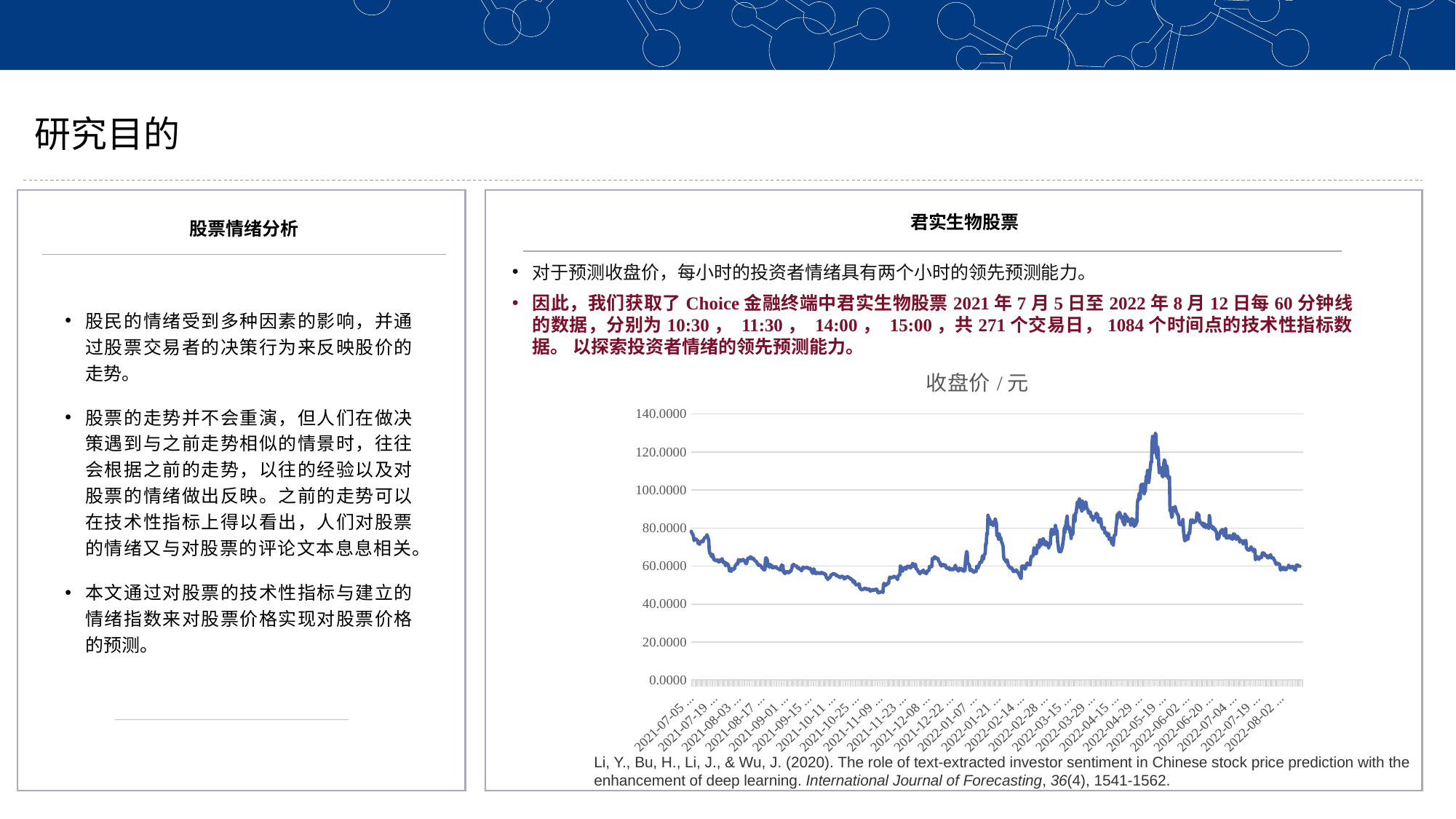

# 研究目的

君实生物股票
股票情绪分析
对于预测收盘价，每小时的投资者情绪具有两个小时的领先预测能力。
因此，我们获取了Choice金融终端中君实生物股票2021年7月5日至2022年8月12日每60分钟线的数据，分别为10:30， 11:30， 14:00， 15:00，共271个交易日，1084个时间点的技术性指标数据。 以探索投资者情绪的领先预测能力。
股民的情绪受到多种因素的影响，并通过股票交易者的决策行为来反映股价的走势。
股票的走势并不会重演，但人们在做决策遇到与之前走势相似的情景时，往往会根据之前的走势，以往的经验以及对股票的情绪做出反映。之前的走势可以在技术性指标上得以看出，人们对股票的情绪又与对股票的评论文本息息相关。
本文通过对股票的技术性指标与建立的情绪指数来对股票价格实现对股票价格的预测。

### Chart: 收盘价/元

| Category | 收盘价 |
|---|---|
| 44382.4375 | 78.28 |
| 44382.479166666664 | 77.44 |
| 44382.583333333328 | 76.94 |
| 44382.625 | 76.51 |
| 44383.4375 | 75.31 |
| 44383.479166666664 | 73.37 |
| 44383.583333333328 | 74.24 |
| 44383.625 | 74.18 |
| 44384.4375 | 74.21 |
| 44384.479166666664 | 73.99 |
| 44384.583333333328 | 73.7 |
| 44384.625 | 73.69 |
| 44385.4375 | 71.91 |
| 44385.479166666664 | 71.97 |
| 44385.583333333328 | 71.43 |
| 44385.625 | 71.52 |
| 44386.4375 | 72.65 |
| 44386.479166666664 | 72.65 |
| 44386.583333333328 | 73.12 |
| 44386.625 | 72.89 |
| 44389.4375 | 72.74 |
| 44389.479166666664 | 72.9 |
| 44389.583333333328 | 73.97 |
| 44389.625 | 74.46 |
| 44390.4375 | 74.89 |
| 44390.479166666664 | 75.02 |
| 44390.583333333328 | 75.39 |
| 44390.625 | 75.44 |
| 44391.4375 | 76.45 |
| 44391.479166666664 | 75.5 |
| 44391.583333333328 | 74.7 |
| 44391.625 | 73.78 |
| 44392.4375 | 68.03 |
| 44392.479166666664 | 66.75 |
| 44392.583333333328 | 66.43 |
| 44392.625 | 66.0 |
| 44393.4375 | 64.93 |
| 44393.479166666664 | 66.13 |
| 44393.583333333328 | 66.0 |
| 44393.625 | 65.22 |
| 44396.4375 | 63.4 |
| 44396.479166666664 | 63.65 |
| 44396.583333333328 | 63.13 |
| 44396.625 | 62.81 |
| 44397.4375 | 63.0 |
| 44397.479166666664 | 62.95 |
| 44397.583333333328 | 63.12 |
| 44397.625 | 63.2 |
| 44398.4375 | 62.33 |
| 44398.479166666664 | 62.1 |
| 44398.583333333328 | 62.22 |
| 44398.625 | 62.56 |
| 44399.4375 | 63.3 |
| 44399.479166666664 | 62.99 |
| 44399.583333333328 | 63.58 |
| 44399.625 | 63.8 |
| 44400.4375 | 61.96 |
| 44400.479166666664 | 61.93 |
| 44400.583333333328 | 62.32 |
| 44400.625 | 62.03 |
| 44403.4375 | 61.39 |
| 44403.479166666664 | 60.12 |
| 44403.583333333328 | 61.58 |
| 44403.625 | 61.59 |
| 44404.4375 | 60.57 |
| 44404.479166666664 | 61.06 |
| 44404.583333333328 | 60.48 |
| 44404.625 | 59.38 |
| 44405.4375 | 57.45 |
| 44405.479166666664 | 57.47 |
| 44405.583333333328 | 57.43 |
| 44405.625 | 57.22 |
| 44406.4375 | 58.74 |
| 44406.479166666664 | 58.17 |
| 44406.583333333328 | 58.11 |
| 44406.625 | 58.18 |
| 44407.4375 | 58.45 |
| 44407.479166666664 | 58.45 |
| 44407.583333333328 | 60.03 |
| 44407.625 | 60.48 |
| 44410.4375 | 60.68 |
| 44410.479166666664 | 61.23 |
| 44410.583333333328 | 61.59 |
| 44410.625 | 61.16 |
| 44411.4375 | 63.4 |
| 44411.479166666664 | 62.62 |
| 44411.583333333328 | 63.14 |
| 44411.625 | 63.13 |
| 44412.4375 | 62.6 |
| 44412.479166666664 | 63.21 |
| 44412.583333333328 | 62.8 |
| 44412.625 | 62.88 |
| 44413.4375 | 63.5 |
| 44413.479166666664 | 63.15 |
| 44413.583333333328 | 62.75 |
| 44413.625 | 62.96 |
| 44414.4375 | 61.79 |
| 44414.479166666664 | 61.41 |
| 44414.583333333328 | 61.25 |
| 44414.625 | 61.89 |
| 44417.4375 | 63.28 |
| 44417.479166666664 | 64.18 |
| 44417.583333333328 | 63.89 |
| 44417.625 | 63.98 |
| 44418.4375 | 63.9 |
| 44418.479166666664 | 64.88 |
| 44418.583333333328 | 64.51 |
| 44418.625 | 64.67 |
| 44419.4375 | 63.91 |
| 44419.479166666664 | 63.69 |
| 44419.583333333328 | 64.04 |
| 44419.625 | 63.88 |
| 44420.4375 | 63.43 |
| 44420.479166666664 | 62.81 |
| 44420.583333333328 | 62.69 |
| 44420.625 | 62.64 |
| 44421.4375 | 62.1 |
| 44421.479166666664 | 61.59 |
| 44421.583333333328 | 61.0 |
| 44421.625 | 61.15 |
| 44424.4375 | 60.28 |
| 44424.479166666664 | 60.43 |
| 44424.583333333328 | 60.56 |
| 44424.625 | 60.3 |
| 44425.4375 | 60.05 |
| 44425.479166666664 | 59.57 |
| 44425.583333333328 | 58.92 |
| 44425.625 | 58.83 |
| 44426.4375 | 58.43 |
| 44426.479166666664 | 58.12 |
| 44426.583333333328 | 57.95 |
| 44426.625 | 58.12 |
| 44427.4375 | 63.32 |
| 44427.479166666664 | 64.38 |
| 44427.583333333328 | 63.94 |
| 44427.625 | 63.49 |
| 44428.4375 | 60.84 |
| 44428.479166666664 | 59.85 |
| 44428.583333333328 | 59.93 |
| 44428.625 | 59.38 |
| 44431.4375 | 60.9 |
| 44431.479166666664 | 60.48 |
| 44431.583333333328 | 60.48 |
| 44431.625 | 60.45 |
| 44432.4375 | 59.17 |
| 44432.479166666664 | 58.99 |
| 44432.583333333328 | 59.11 |
| 44432.625 | 59.1 |
| 44433.4375 | 59.66 |
| 44433.479166666664 | 59.28 |
| 44433.583333333328 | 59.66 |
| 44433.625 | 59.6 |
| 44434.4375 | 59.09 |
| 44434.479166666664 | 58.72 |
| 44434.583333333328 | 58.72 |
| 44434.625 | 58.51 |
| 44435.4375 | 58.35 |
| 44435.479166666664 | 58.02 |
| 44435.583333333328 | 57.98 |
| 44435.625 | 57.86 |
| 44438.4375 | 60.01 |
| 44438.479166666664 | 60.57 |
| 44438.583333333328 | 60.12 |
| 44438.625 | 60.22 |
| 44439.4375 | 56.89 |
| 44439.479166666664 | 56.68 |
| 44439.583333333328 | 56.23 |
| 44439.625 | 56.02 |
| 44440.4375 | 57.0 |
| 44440.479166666664 | 56.89 |
| 44440.583333333328 | 56.85 |
| 44440.625 | 57.0 |
| 44441.4375 | 56.86 |
| 44441.479166666664 | 56.47 |
| 44441.583333333328 | 56.5 |
| 44441.625 | 57.26 |
| 44442.4375 | 57.4 |
| 44442.479166666664 | 57.25 |
| 44442.583333333328 | 57.96 |
| 44442.625 | 58.9 |
| 44445.4375 | 60.45 |
| 44445.479166666664 | 60.3 |
| 44445.583333333328 | 60.9 |
| 44445.625 | 60.63 |
| 44446.4375 | 60.12 |
| 44446.479166666664 | 60.12 |
| 44446.583333333328 | 60.04 |
| 44446.625 | 59.96 |
| 44447.4375 | 59.76 |
| 44447.479166666664 | 58.88 |
| 44447.583333333328 | 59.2 |
| 44447.625 | 59.15 |
| 44448.4375 | 58.81 |
| 44448.479166666664 | 58.2 |
| 44448.583333333328 | 58.27 |
| 44448.625 | 58.08 |
| 44449.4375 | 57.52 |
| 44449.479166666664 | 57.83 |
| 44449.583333333328 | 58.8 |
| 44449.625 | 59.5 |
| 44452.4375 | 58.93 |
| 44452.479166666664 | 58.97 |
| 44452.583333333328 | 59.01 |
| 44452.625 | 59.1 |
| 44453.4375 | 59.03 |
| 44453.479166666664 | 59.28 |
| 44453.583333333328 | 59.3 |
| 44453.625 | 59.12 |
| 44454.4375 | 58.94 |
| 44454.479166666664 | 58.72 |
| 44454.583333333328 | 58.5 |
| 44454.625 | 58.78 |
| 44455.4375 | 58.79 |
| 44455.479166666664 | 57.86 |
| 44455.583333333328 | 57.01 |
| 44455.625 | 57.04 |
| 44456.4375 | 56.09 |
| 44456.479166666664 | 57.3 |
| 44456.583333333328 | 58.5 |
| 44456.625 | 57.91 |
| 44461.4375 | 56.51 |
| 44461.479166666664 | 56.15 |
| 44461.583333333328 | 55.99 |
| 44461.625 | 55.99 |
| 44462.4375 | 56.58 |
| 44462.479166666664 | 56.54 |
| 44462.583333333328 | 56.23 |
| 44462.625 | 56.35 |
| 44463.4375 | 56.1 |
| 44463.479166666664 | 56.46 |
| 44463.583333333328 | 56.54 |
| 44463.625 | 56.07 |
| 44466.4375 | 56.7 |
| 44466.479166666664 | 56.27 |
| 44466.583333333328 | 56.32 |
| 44466.625 | 56.34 |
| 44467.4375 | 55.89 |
| 44467.479166666664 | 55.72 |
| 44467.583333333328 | 55.8 |
| 44467.625 | 55.8 |
| 44468.4375 | 54.2 |
| 44468.479166666664 | 53.75 |
| 44468.583333333328 | 53.72 |
| 44468.625 | 52.9 |
| 44469.4375 | 53.69 |
| 44469.479166666664 | 53.76 |
| 44469.583333333328 | 53.78 |
| 44469.625 | 54.1 |
| 44477.4375 | 54.72 |
| 44477.479166666664 | 55.48 |
| 44477.583333333328 | 55.45 |
| 44477.625 | 55.45 |
| 44480.4375 | 56.0 |
| 44480.479166666664 | 56.1 |
| 44480.583333333328 | 55.7 |
| 44480.625 | 55.8 |
| 44481.4375 | 55.82 |
| 44481.479166666664 | 55.35 |
| 44481.583333333328 | 54.93 |
| 44481.625 | 55.19 |
| 44482.4375 | 54.8 |
| 44482.479166666664 | 54.62 |
| 44482.583333333328 | 54.6 |
| 44482.625 | 54.59 |
| 44483.4375 | 53.89 |
| 44483.479166666664 | 53.97 |
| 44483.583333333328 | 54.46 |
| 44483.625 | 54.28 |
| 44484.4375 | 54.66 |
| 44484.479166666664 | 54.28 |
| 44484.583333333328 | 54.42 |
| 44484.625 | 54.22 |
| 44487.4375 | 53.27 |
| 44487.479166666664 | 53.3 |
| 44487.583333333328 | 53.53 |
| 44487.625 | 53.75 |
| 44488.4375 | 54.07 |
| 44488.479166666664 | 54.48 |
| 44488.583333333328 | 54.39 |
| 44488.625 | 54.43 |
| 44489.4375 | 53.87 |
| 44489.479166666664 | 53.81 |
| 44489.583333333328 | 53.72 |
| 44489.625 | 53.65 |
| 44490.4375 | 52.91 |
| 44490.479166666664 | 53.03 |
| 44490.583333333328 | 52.87 |
| 44490.625 | 52.56 |
| 44491.4375 | 51.48 |
| 44491.479166666664 | 52.07 |
| 44491.583333333328 | 52.03 |
| 44491.625 | 51.71 |
| 44494.4375 | 50.56 |
| 44494.479166666664 | 50.13 |
| 44494.583333333328 | 50.1 |
| 44494.625 | 50.11 |
| 44495.4375 | 50.06 |
| 44495.479166666664 | 50.18 |
| 44495.583333333328 | 50.63 |
| 44495.625 | 50.36 |
| 44496.4375 | 48.3 |
| 44496.479166666664 | 48.16 |
| 44496.583333333328 | 47.7 |
| 44496.625 | 47.57 |
| 44497.4375 | 47.5 |
| 44497.479166666664 | 47.67 |
| 44497.583333333328 | 47.76 |
| 44497.625 | 47.9 |
| 44498.4375 | 48.29 |
| 44498.479166666664 | 48.05 |
| 44498.583333333328 | 48.25 |
| 44498.625 | 48.28 |
| 44501.4375 | 47.67 |
| 44501.479166666664 | 47.69 |
| 44501.583333333328 | 47.8 |
| 44501.625 | 47.92 |
| 44502.4375 | 48.0 |
| 44502.479166666664 | 47.75 |
| 44502.583333333328 | 46.8 |
| 44502.625 | 46.79 |
| 44503.4375 | 47.42 |
| 44503.479166666664 | 47.06 |
| 44503.583333333328 | 47.29 |
| 44503.625 | 47.63 |
| 44504.4375 | 47.17 |
| 44504.479166666664 | 47.35 |
| 44504.583333333328 | 47.41 |
| 44504.625 | 47.38 |
| 44505.4375 | 47.58 |
| 44505.479166666664 | 47.9 |
| 44505.583333333328 | 47.59 |
| 44505.625 | 47.31 |
| 44508.4375 | 46.15 |
| 44508.479166666664 | 45.91 |
| 44508.583333333328 | 46.27 |
| 44508.625 | 45.96 |
| 44509.4375 | 46.28 |
| 44509.479166666664 | 46.31 |
| 44509.583333333328 | 46.61 |
| 44509.625 | 46.48 |
| 44510.4375 | 46.42 |
| 44510.479166666664 | 46.08 |
| 44510.583333333328 | 50.0 |
| 44510.625 | 50.93 |
| 44511.4375 | 50.38 |
| 44511.479166666664 | 50.15 |
| 44511.583333333328 | 49.77 |
| 44511.625 | 50.2 |
| 44512.4375 | 50.74 |
| 44512.479166666664 | 50.45 |
| 44512.583333333328 | 50.7 |
| 44512.625 | 50.7 |
| 44515.4375 | 52.49 |
| 44515.479166666664 | 54.15 |
| 44515.583333333328 | 53.99 |
| 44515.625 | 53.8 |
| 44516.4375 | 53.8 |
| 44516.479166666664 | 54.14 |
| 44516.583333333328 | 53.88 |
| 44516.625 | 54.04 |
| 44517.4375 | 54.19 |
| 44517.479166666664 | 54.62 |
| 44517.583333333328 | 54.1 |
| 44517.625 | 54.19 |
| 44518.4375 | 54.15 |
| 44518.479166666664 | 53.69 |
| 44518.583333333328 | 53.41 |
| 44518.625 | 52.83 |
| 44519.4375 | 54.78 |
| 44519.479166666664 | 55.0 |
| 44519.583333333328 | 55.1 |
| 44519.625 | 55.2 |
| 44522.4375 | 60.01 |
| 44522.479166666664 | 59.81 |
| 44522.583333333328 | 59.05 |
| 44522.625 | 58.02 |
| 44523.4375 | 57.22 |
| 44523.479166666664 | 58.78 |
| 44523.583333333328 | 58.76 |
| 44523.625 | 58.97 |
| 44524.4375 | 59.28 |
| 44524.479166666664 | 58.77 |
| 44524.583333333328 | 58.3 |
| 44524.625 | 58.78 |
| 44525.4375 | 59.7 |
| 44525.479166666664 | 59.9 |
| 44525.583333333328 | 59.85 |
| 44525.625 | 59.82 |
| 44526.4375 | 59.81 |
| 44526.479166666664 | 59.03 |
| 44526.583333333328 | 59.02 |
| 44526.625 | 59.15 |
| 44529.4375 | 60.41 |
| 44529.479166666664 | 60.5 |
| 44529.583333333328 | 61.31 |
| 44529.625 | 61.2 |
| 44530.4375 | 59.8 |
| 44530.479166666664 | 59.96 |
| 44530.583333333328 | 60.37 |
| 44530.625 | 60.95 |
| 44531.4375 | 58.58 |
| 44531.479166666664 | 58.63 |
| 44531.583333333328 | 58.18 |
| 44531.625 | 57.76 |
| 44532.4375 | 56.79 |
| 44532.479166666664 | 56.78 |
| 44532.583333333328 | 56.4 |
| 44532.625 | 55.86 |
| 44533.4375 | 56.89 |
| 44533.479166666664 | 57.1 |
| 44533.583333333328 | 57.0 |
| 44533.625 | 56.9 |
| 44536.4375 | 57.52 |
| 44536.479166666664 | 57.89 |
| 44536.583333333328 | 56.82 |
| 44536.625 | 56.33 |
| 44537.4375 | 56.83 |
| 44537.479166666664 | 56.46 |
| 44537.583333333328 | 55.98 |
| 44537.625 | 56.34 |
| 44538.4375 | 57.46 |
| 44538.479166666664 | 57.36 |
| 44538.583333333328 | 57.59 |
| 44538.625 | 57.67 |
| 44539.4375 | 59.86 |
| 44539.479166666664 | 59.7 |
| 44539.583333333328 | 59.45 |
| 44539.625 | 59.89 |
| 44540.4375 | 59.65 |
| 44540.479166666664 | 63.87 |
| 44540.583333333328 | 63.9 |
| 44540.625 | 63.63 |
| 44543.4375 | 64.2 |
| 44543.479166666664 | 64.91 |
| 44543.583333333328 | 64.65 |
| 44543.625 | 63.9 |
| 44544.4375 | 64.46 |
| 44544.479166666664 | 63.86 |
| 44544.583333333328 | 63.86 |
| 44544.625 | 63.9 |
| 44545.4375 | 62.88 |
| 44545.479166666664 | 62.21 |
| 44545.583333333328 | 62.18 |
| 44545.625 | 60.71 |
| 44546.4375 | 60.58 |
| 44546.479166666664 | 59.97 |
| 44546.583333333328 | 60.84 |
| 44546.625 | 60.87 |
| 44547.4375 | 60.23 |
| 44547.479166666664 | 60.8 |
| 44547.583333333328 | 60.08 |
| 44547.625 | 60.16 |
| 44550.4375 | 60.59 |
| 44550.479166666664 | 59.9 |
| 44550.583333333328 | 58.9 |
| 44550.625 | 59.09 |
| 44551.4375 | 58.95 |
| 44551.479166666664 | 58.7 |
| 44551.583333333328 | 59.02 |
| 44551.625 | 59.14 |
| 44552.4375 | 58.02 |
| 44552.479166666664 | 58.4 |
| 44552.583333333328 | 58.43 |
| 44552.625 | 58.05 |
| 44553.4375 | 58.46 |
| 44553.479166666664 | 58.58 |
| 44553.583333333328 | 58.0 |
| 44553.625 | 58.51 |
| 44554.4375 | 58.72 |
| 44554.479166666664 | 59.71 |
| 44554.583333333328 | 60.36 |
| 44554.625 | 59.27 |
| 44557.4375 | 58.35 |
| 44557.479166666664 | 58.19 |
| 44557.583333333328 | 58.02 |
| 44557.625 | 57.35 |
| 44558.4375 | 57.4 |
| 44558.479166666664 | 58.89 |
| 44558.583333333328 | 58.51 |
| 44558.625 | 58.66 |
| 44559.4375 | 58.08 |
| 44559.479166666664 | 58.69 |
| 44559.583333333328 | 58.02 |
| 44559.625 | 57.58 |
| 44560.4375 | 57.42 |
| 44560.479166666664 | 57.22 |
| 44560.583333333328 | 57.5 |
| 44560.625 | 57.59 |
| 44561.4375 | 63.06 |
| 44561.479166666664 | 65.45 |
| 44561.583333333328 | 67.63 |
| 44561.625 | 66.98 |
| 44565.4375 | 61.4 |
| 44565.479166666664 | 61.26 |
| 44565.583333333328 | 60.8 |
| 44565.625 | 60.3 |
| 44566.4375 | 57.58 |
| 44566.479166666664 | 58.19 |
| 44566.583333333328 | 57.84 |
| 44566.625 | 58.15 |
| 44567.4375 | 57.48 |
| 44567.479166666664 | 57.05 |
| 44567.583333333328 | 57.09 |
| 44567.625 | 56.68 |
| 44568.4375 | 57.38 |
| 44568.479166666664 | 57.1 |
| 44568.583333333328 | 57.1 |
| 44568.625 | 57.21 |
| 44571.4375 | 59.86 |
| 44571.479166666664 | 59.74 |
| 44571.583333333328 | 58.8 |
| 44571.625 | 59.55 |
| 44572.4375 | 60.36 |
| 44572.479166666664 | 61.2 |
| 44572.583333333328 | 62.05 |
| 44572.625 | 61.88 |
| 44573.4375 | 62.0 |
| 44573.479166666664 | 62.3 |
| 44573.583333333328 | 65.21 |
| 44573.625 | 64.7 |
| 44574.4375 | 63.52 |
| 44574.479166666664 | 65.56 |
| 44574.583333333328 | 66.38 |
| 44574.625 | 66.4 |
| 44575.4375 | 71.88 |
| 44575.479166666664 | 71.59 |
| 44575.583333333328 | 77.43 |
| 44575.625 | 76.5 |
| 44578.4375 | 86.82 |
| 44578.479166666664 | 85.73 |
| 44578.583333333328 | 83.69 |
| 44578.625 | 84.96 |
| 44579.4375 | 81.92 |
| 44579.479166666664 | 82.77 |
| 44579.583333333328 | 81.9 |
| 44579.625 | 83.15 |
| 44580.4375 | 82.38 |
| 44580.479166666664 | 81.24 |
| 44580.583333333328 | 83.4 |
| 44580.625 | 82.04 |
| 44581.4375 | 82.77 |
| 44581.479166666664 | 84.8 |
| 44581.583333333328 | 83.41 |
| 44581.625 | 82.53 |
| 44582.4375 | 75.99 |
| 44582.479166666664 | 75.81 |
| 44582.583333333328 | 75.8 |
| 44582.625 | 74.1 |
| 44585.4375 | 77.0 |
| 44585.479166666664 | 75.45 |
| 44585.583333333328 | 75.0 |
| 44585.625 | 74.63 |
| 44586.4375 | 72.79 |
| 44586.479166666664 | 72.25 |
| 44586.583333333328 | 71.37 |
| 44586.625 | 70.2 |
| 44587.4375 | 64.77 |
| 44587.479166666664 | 63.6 |
| 44587.583333333328 | 63.37 |
| 44587.625 | 63.0 |
| 44588.4375 | 62.22 |
| 44588.479166666664 | 62.17 |
| 44588.583333333328 | 63.21 |
| 44588.625 | 62.1 |
| 44589.4375 | 60.6 |
| 44589.479166666664 | 59.96 |
| 44589.583333333328 | 59.78 |
| 44589.625 | 59.13 |
| 44599.4375 | 59.35 |
| 44599.479166666664 | 59.1 |
| 44599.583333333328 | 58.52 |
| 44599.625 | 58.9 |
| 44600.4375 | 57.84 |
| 44600.479166666664 | 57.13 |
| 44600.583333333328 | 57.11 |
| 44600.625 | 57.3 |
| 44601.4375 | 57.19 |
| 44601.479166666664 | 57.73 |
| 44601.583333333328 | 57.43 |
| 44601.625 | 57.92 |
| 44602.4375 | 56.98 |
| 44602.479166666664 | 56.79 |
| 44602.583333333328 | 56.25 |
| 44602.625 | 55.96 |
| 44603.4375 | 54.79 |
| 44603.479166666664 | 54.66 |
| 44603.583333333328 | 53.8 |
| 44603.625 | 53.45 |
| 44606.4375 | 59.92 |
| 44606.479166666664 | 59.96 |
| 44606.583333333328 | 59.08 |
| 44606.625 | 60.08 |
| 44607.4375 | 59.85 |
| 44607.479166666664 | 59.05 |
| 44607.583333333328 | 58.41 |
| 44607.625 | 58.86 |
| 44608.4375 | 60.05 |
| 44608.479166666664 | 61.22 |
| 44608.583333333328 | 61.6 |
| 44608.625 | 60.81 |
| 44609.4375 | 60.8 |
| 44609.479166666664 | 60.66 |
| 44609.583333333328 | 60.83 |
| 44609.625 | 60.54 |
| 44610.4375 | 63.47 |
| 44610.479166666664 | 65.02 |
| 44610.583333333328 | 64.95 |
| 44610.625 | 65.01 |
| 44613.4375 | 65.31 |
| 44613.479166666664 | 66.56 |
| 44613.583333333328 | 69.66 |
| 44613.625 | 68.98 |
| 44614.4375 | 66.51 |
| 44614.479166666664 | 66.5 |
| 44614.583333333328 | 66.58 |
| 44614.625 | 67.74 |
| 44615.4375 | 71.05 |
| 44615.479166666664 | 70.65 |
| 44615.583333333328 | 69.8 |
| 44615.625 | 69.8 |
| 44616.4375 | 73.73 |
| 44616.479166666664 | 73.78 |
| 44616.583333333328 | 70.75 |
| 44616.625 | 71.86 |
| 44617.4375 | 73.01 |
| 44617.479166666664 | 73.33 |
| 44617.583333333328 | 74.36 |
| 44617.625 | 74.23 |
| 44620.4375 | 71.73 |
| 44620.479166666664 | 71.33 |
| 44620.583333333328 | 71.09 |
| 44620.625 | 72.0 |
| 44621.4375 | 72.74 |
| 44621.479166666664 | 70.79 |
| 44621.583333333328 | 72.12 |
| 44621.625 | 71.57 |
| 44622.4375 | 69.42 |
| 44622.479166666664 | 71.3 |
| 44622.583333333328 | 70.88 |
| 44622.625 | 71.75 |
| 44623.4375 | 77.12 |
| 44623.479166666664 | 79.37 |
| 44623.583333333328 | 77.95 |
| 44623.625 | 76.38 |
| 44624.4375 | 79.16 |
| 44624.479166666664 | 78.0 |
| 44624.583333333328 | 76.83 |
| 44624.625 | 77.0 |
| 44627.4375 | 81.37 |
| 44627.479166666664 | 79.59 |
| 44627.583333333328 | 78.4 |
| 44627.625 | 78.76 |
| 44628.4375 | 72.7 |
| 44628.479166666664 | 70.99 |
| 44628.583333333328 | 68.24 |
| 44628.625 | 67.5 |
| 44629.4375 | 68.0 |
| 44629.479166666664 | 67.5 |
| 44629.583333333328 | 67.67 |
| 44629.625 | 69.01 |
| 44630.4375 | 69.56 |
| 44630.479166666664 | 71.53 |
| 44630.583333333328 | 73.5 |
| 44630.625 | 76.0 |
| 44631.4375 | 80.0 |
| 44631.479166666664 | 77.72 |
| 44631.583333333328 | 81.06 |
| 44631.625 | 82.1 |
| 44634.4375 | 84.5 |
| 44634.479166666664 | 86.23 |
| 44634.583333333328 | 81.51 |
| 44634.625 | 79.47 |
| 44635.4375 | 80.46 |
| 44635.479166666664 | 80.34 |
| 44635.583333333328 | 77.7 |
| 44635.625 | 77.36 |
| 44636.4375 | 74.53 |
| 44636.479166666664 | 77.94 |
| 44636.583333333328 | 76.77 |
| 44636.625 | 76.71 |
| 44637.4375 | 82.0 |
| 44637.479166666664 | 86.73 |
| 44637.583333333328 | 83.2 |
| 44637.625 | 83.91 |
| 44638.4375 | 88.03 |
| 44638.479166666664 | 87.81 |
| 44638.583333333328 | 90.9 |
| 44638.625 | 93.5 |
| 44641.4375 | 91.15 |
| 44641.479166666664 | 91.5 |
| 44641.583333333328 | 94.88 |
| 44641.625 | 95.35 |
| 44642.4375 | 90.58 |
| 44642.479166666664 | 91.75 |
| 44642.583333333328 | 90.99 |
| 44642.625 | 88.89 |
| 44643.4375 | 94.14 |
| 44643.479166666664 | 91.56 |
| 44643.583333333328 | 90.7 |
| 44643.625 | 89.9 |
| 44644.4375 | 92.06 |
| 44644.479166666664 | 91.15 |
| 44644.583333333328 | 93.72 |
| 44644.625 | 92.17 |
| 44645.4375 | 90.0 |
| 44645.479166666664 | 89.96 |
| 44645.583333333328 | 89.58 |
| 44645.625 | 87.8 |
| 44648.4375 | 88.5 |
| 44648.479166666664 | 88.27 |
| 44648.583333333328 | 88.49 |
| 44648.625 | 86.48 |
| 44649.4375 | 85.6 |
| 44649.479166666664 | 86.48 |
| 44649.583333333328 | 85.56 |
| 44649.625 | 84.0 |
| 44650.4375 | 85.18 |
| 44650.479166666664 | 85.68 |
| 44650.583333333328 | 85.67 |
| 44650.625 | 85.99 |
| 44651.4375 | 87.14 |
| 44651.479166666664 | 87.85 |
| 44651.583333333328 | 85.19 |
| 44651.625 | 87.19 |
| 44652.4375 | 83.79 |
| 44652.479166666664 | 83.0 |
| 44652.583333333328 | 83.93 |
| 44652.625 | 85.01 |
| 44657.4375 | 84.96 |
| 44657.479166666664 | 84.41 |
| 44657.583333333328 | 80.97 |
| 44657.625 | 80.51 |
| 44658.4375 | 79.53 |
| 44658.479166666664 | 79.44 |
| 44658.583333333328 | 80.02 |
| 44658.625 | 80.2 |
| 44659.4375 | 77.33 |
| 44659.479166666664 | 77.57 |
| 44659.583333333328 | 77.73 |
| 44659.625 | 77.48 |
| 44662.4375 | 75.79 |
| 44662.479166666664 | 77.25 |
| 44662.583333333328 | 76.79 |
| 44662.625 | 76.8 |
| 44663.4375 | 73.88 |
| 44663.479166666664 | 74.23 |
| 44663.583333333328 | 74.78 |
| 44663.625 | 74.64 |
| 44664.4375 | 72.4 |
| 44664.479166666664 | 71.6 |
| 44664.583333333328 | 73.25 |
| 44664.625 | 71.02 |
| 44665.4375 | 75.0 |
| 44665.479166666664 | 76.11 |
| 44665.583333333328 | 76.51 |
| 44665.625 | 76.4 |
| 44666.4375 | 80.51 |
| 44666.479166666664 | 82.92 |
| 44666.583333333328 | 86.88 |
| 44666.625 | 85.19 |
| 44669.4375 | 87.8 |
| 44669.479166666664 | 87.36 |
| 44669.583333333328 | 88.3 |
| 44669.625 | 87.58 |
| 44670.4375 | 86.7 |
| 44670.479166666664 | 85.83 |
| 44670.583333333328 | 84.86 |
| 44670.625 | 86.0 |
| 44671.4375 | 83.0 |
| 44671.479166666664 | 83.56 |
| 44671.583333333328 | 82.1 |
| 44671.625 | 81.6 |
| 44672.4375 | 87.29 |
| 44672.479166666664 | 85.86 |
| 44672.583333333328 | 85.8 |
| 44672.625 | 86.1 |
| 44673.4375 | 83.49 |
| 44673.479166666664 | 83.61 |
| 44673.583333333328 | 85.0 |
| 44673.625 | 83.56 |
| 44676.4375 | 84.18 |
| 44676.479166666664 | 84.5 |
| 44676.583333333328 | 81.5 |
| 44676.625 | 83.3 |
| 44677.4375 | 84.97 |
| 44677.479166666664 | 83.96 |
| 44677.583333333328 | 83.66 |
| 44677.625 | 84.49 |
| 44678.4375 | 81.0 |
| 44678.479166666664 | 81.05 |
| 44678.583333333328 | 81.73 |
| 44678.625 | 81.66 |
| 44679.4375 | 82.64 |
| 44679.479166666664 | 83.26 |
| 44679.583333333328 | 93.32 |
| 44679.625 | 95.15 |
| 44680.4375 | 94.49 |
| 44680.479166666664 | 98.11 |
| 44680.583333333328 | 96.85 |
| 44680.625 | 95.46 |
| 44686.4375 | 101.89 |
| 44686.479166666664 | 103.0 |
| 44686.583333333328 | 102.38 |
| 44686.625 | 100.7 |
| 44687.4375 | 103.0 |
| 44687.479166666664 | 101.05 |
| 44687.583333333328 | 98.01 |
| 44687.625 | 100.0 |
| 44690.4375 | 99.14 |
| 44690.479166666664 | 104.8 |
| 44690.583333333328 | 107.42 |
| 44690.625 | 107.0 |
| 44691.4375 | 110.26 |
| 44691.479166666664 | 106.81 |
| 44691.583333333328 | 103.98 |
| 44691.625 | 106.03 |
| 44692.4375 | 109.3 |
| 44692.479166666664 | 111.88 |
| 44692.583333333328 | 115.01 |
| 44692.625 | 114.28 |
| 44693.4375 | 124.83 |
| 44693.479166666664 | 128.19 |
| 44693.583333333328 | 119.66 |
| 44693.625 | 125.7 |
| 44694.4375 | 126.49 |
| 44694.479166666664 | 126.96 |
| 44694.583333333328 | 129.85 |
| 44694.625 | 128.85 |
| 44697.4375 | 118.3 |
| 44697.479166666664 | 116.93 |
| 44697.583333333328 | 122.58 |
| 44697.625 | 120.3 |
| 44698.4375 | 113.0 |
| 44698.479166666664 | 109.1 |
| 44698.583333333328 | 112.0 |
| 44698.625 | 110.0 |
| 44699.4375 | 111.71 |
| 44699.479166666664 | 110.01 |
| 44699.583333333328 | 107.7 |
| 44699.625 | 106.9 |
| 44700.4375 | 108.62 |
| 44700.479166666664 | 114.12 |
| 44700.583333333328 | 115.87 |
| 44700.625 | 115.12 |
| 44701.4375 | 112.38 |
| 44701.479166666664 | 107.4 |
| 44701.583333333328 | 112.87 |
| 44701.625 | 111.84 |
| 44704.4375 | 107.84 |
| 44704.479166666664 | 106.26 |
| 44704.583333333328 | 106.0 |
| 44704.625 | 107.0 |
| 44705.4375 | 88.96 |
| 44705.479166666664 | 89.76 |
| 44705.583333333328 | 88.0 |
| 44705.625 | 85.6 |
| 44706.4375 | 86.23 |
| 44706.479166666664 | 90.72 |
| 44706.583333333328 | 88.72 |
| 44706.625 | 89.1 |
| 44707.4375 | 90.6 |
| 44707.479166666664 | 91.32 |
| 44707.583333333328 | 90.12 |
| 44707.625 | 88.88 |
| 44708.4375 | 87.87 |
| 44708.479166666664 | 87.52 |
| 44708.583333333328 | 86.77 |
| 44708.625 | 86.39 |
| 44711.4375 | 82.56 |
| 44711.479166666664 | 82.05 |
| 44711.583333333328 | 81.66 |
| 44711.625 | 82.92 |
| 44712.4375 | 81.68 |
| 44712.479166666664 | 82.64 |
| 44712.583333333328 | 83.04 |
| 44712.625 | 84.48 |
| 44713.4375 | 78.46 |
| 44713.479166666664 | 75.9 |
| 44713.583333333328 | 73.37 |
| 44713.625 | 73.28 |
| 44714.4375 | 73.8 |
| 44714.479166666664 | 73.91 |
| 44714.583333333328 | 75.07 |
| 44714.625 | 76.2 |
| 44718.4375 | 74.18 |
| 44718.479166666664 | 76.7 |
| 44718.583333333328 | 77.77 |
| 44718.625 | 77.0 |
| 44719.4375 | 81.0 |
| 44719.479166666664 | 84.32 |
| 44719.583333333328 | 83.49 |
| 44719.625 | 83.54 |
| 44720.4375 | 84.37 |
| 44720.479166666664 | 83.06 |
| 44720.583333333328 | 82.85 |
| 44720.625 | 83.3 |
| 44721.4375 | 83.22 |
| 44721.479166666664 | 83.21 |
| 44721.583333333328 | 83.72 |
| 44721.625 | 85.08 |
| 44722.4375 | 87.92 |
| 44722.479166666664 | 86.0 |
| 44722.583333333328 | 86.98 |
| 44722.625 | 87.23 |
| 44725.4375 | 84.67 |
| 44725.479166666664 | 83.0 |
| 44725.583333333328 | 83.15 |
| 44725.625 | 82.7 |
| 44726.4375 | 82.72 |
| 44726.479166666664 | 81.63 |
| 44726.583333333328 | 81.95 |
| 44726.625 | 82.6 |
| 44727.4375 | 80.66 |
| 44727.479166666664 | 82.21 |
| 44727.583333333328 | 82.07 |
| 44727.625 | 80.21 |
| 44728.4375 | 81.45 |
| 44728.479166666664 | 81.5 |
| 44728.583333333328 | 80.28 |
| 44728.625 | 80.46 |
| 44729.4375 | 80.35 |
| 44729.479166666664 | 79.74 |
| 44729.583333333328 | 86.51 |
| 44729.625 | 85.0 |
| 44732.4375 | 81.0 |
| 44732.479166666664 | 81.4 |
| 44732.583333333328 | 80.47 |
| 44732.625 | 80.37 |
| 44733.4375 | 79.47 |
| 44733.479166666664 | 80.58 |
| 44733.583333333328 | 79.26 |
| 44733.625 | 79.65 |
| 44734.4375 | 79.65 |
| 44734.479166666664 | 78.4 |
| 44734.583333333328 | 78.23 |
| 44734.625 | 77.25 |
| 44735.4375 | 74.1 |
| 44735.479166666664 | 74.27 |
| 44735.583333333328 | 74.59 |
| 44735.625 | 74.92 |
| 44736.4375 | 77.2 |
| 44736.479166666664 | 76.85 |
| 44736.583333333328 | 78.2 |
| 44736.625 | 78.6 |
| 44739.4375 | 78.81 |
| 44739.479166666664 | 79.22 |
| 44739.583333333328 | 78.66 |
| 44739.625 | 78.25 |
| 44740.4375 | 75.92 |
| 44740.479166666664 | 76.78 |
| 44740.583333333328 | 78.91 |
| 44740.625 | 79.75 |
| 44741.4375 | 74.66 |
| 44741.479166666664 | 75.51 |
| 44741.583333333328 | 74.99 |
| 44741.625 | 74.76 |
| 44742.4375 | 75.55 |
| 44742.479166666664 | 75.87 |
| 44742.583333333328 | 76.06 |
| 44742.625 | 75.34 |
| 44743.4375 | 74.4 |
| 44743.479166666664 | 75.45 |
| 44743.583333333328 | 74.97 |
| 44743.625 | 74.0 |
| 44746.4375 | 76.06 |
| 44746.479166666664 | 76.88 |
| 44746.583333333328 | 76.66 |
| 44746.625 | 76.75 |
| 44747.4375 | 74.7 |
| 44747.479166666664 | 74.44 |
| 44747.583333333328 | 74.05 |
| 44747.625 | 74.69 |
| 44748.4375 | 75.73 |
| 44748.479166666664 | 75.02 |
| 44748.583333333328 | 74.73 |
| 44748.625 | 74.64 |
| 44749.4375 | 72.55 |
| 44749.479166666664 | 72.99 |
| 44749.583333333328 | 73.56 |
| 44749.625 | 73.3 |
| 44750.4375 | 73.15 |
| 44750.479166666664 | 72.74 |
| 44750.583333333328 | 71.58 |
| 44750.625 | 72.28 |
| 44753.4375 | 73.25 |
| 44753.479166666664 | 73.15 |
| 44753.583333333328 | 73.51 |
| 44753.625 | 73.33 |
| 44754.4375 | 69.22 |
| 44754.479166666664 | 69.2 |
| 44754.583333333328 | 68.7 |
| 44754.625 | 68.31 |
| 44755.4375 | 68.43 |
| 44755.479166666664 | 69.0 |
| 44755.583333333328 | 68.4 |
| 44755.625 | 68.71 |
| 44756.4375 | 70.1 |
| 44756.479166666664 | 69.65 |
| 44756.583333333328 | 68.93 |
| 44756.625 | 68.29 |
| 44757.4375 | 68.23 |
| 44757.479166666664 | 67.41 |
| 44757.583333333328 | 68.88 |
| 44757.625 | 68.21 |
| 44760.4375 | 63.43 |
| 44760.479166666664 | 65.09 |
| 44760.583333333328 | 64.81 |
| 44760.625 | 65.0 |
| 44761.4375 | 64.17 |
| 44761.479166666664 | 63.95 |
| 44761.583333333328 | 63.52 |
| 44761.625 | 64.21 |
| 44762.4375 | 64.79 |
| 44762.479166666664 | 64.77 |
| 44762.583333333328 | 64.37 |
| 44762.625 | 64.44 |
| 44763.4375 | 66.36 |
| 44763.479166666664 | 66.94 |
| 44763.583333333328 | 66.8 |
| 44763.625 | 66.85 |
| 44764.4375 | 66.4 |
| 44764.479166666664 | 65.71 |
| 44764.583333333328 | 65.29 |
| 44764.625 | 65.34 |
| 44767.4375 | 65.51 |
| 44767.479166666664 | 64.61 |
| 44767.583333333328 | 64.25 |
| 44767.625 | 64.35 |
| 44768.4375 | 64.94 |
| 44768.479166666664 | 65.58 |
| 44768.583333333328 | 65.0 |
| 44768.625 | 66.03 |
| 44769.4375 | 64.27 |
| 44769.479166666664 | 64.35 |
| 44769.583333333328 | 64.32 |
| 44769.625 | 64.4 |
| 44770.4375 | 64.07 |
| 44770.479166666664 | 63.39 |
| 44770.583333333328 | 62.97 |
| 44770.625 | 62.31 |
| 44771.4375 | 61.3 |
| 44771.479166666664 | 60.9 |
| 44771.583333333328 | 60.94 |
| 44771.625 | 61.39 |
| 44774.4375 | 61.57 |
| 44774.479166666664 | 61.25 |
| 44774.583333333328 | 61.14 |
| 44774.625 | 60.68 |
| 44775.4375 | 58.57 |
| 44775.479166666664 | 57.81 |
| 44775.583333333328 | 59.42 |
| 44775.625 | 58.7 |
| 44776.4375 | 58.2 |
| 44776.479166666664 | 58.27 |
| 44776.583333333328 | 59.37 |
| 44776.625 | 58.15 |
| 44777.4375 | 59.06 |
| 44777.479166666664 | 58.4 |
| 44777.583333333328 | 58.06 |
| 44777.625 | 58.31 |
| 44778.4375 | 58.88 |
| 44778.479166666664 | 59.23 |
| 44778.583333333328 | 59.21 |
| 44778.625 | 60.4 |
| 44781.4375 | 59.96 |
| 44781.479166666664 | 59.69 |
| 44781.583333333328 | 58.9 |
| 44781.625 | 59.22 |
| 44782.4375 | 59.3 |
| 44782.479166666664 | 59.8 |
| 44782.583333333328 | 59.37 |
| 44782.625 | 59.79 |
| 44783.4375 | 58.78 |
| 44783.479166666664 | 58.47 |
| 44783.583333333328 | 57.99 |
| 44783.625 | 57.77 |
| 44784.4375 | 59.4 |
| 44784.479166666664 | 60.5 |
| 44784.583333333328 | 60.28 |
| 44784.625 | 60.5 |
| 44785.4375 | 60.02 |
| 44785.479166666664 | 60.18 |
| 44785.583333333328 | 59.92 |
| 44785.625 | 59.89 |
|  | None |
|  | None |
|  | None |
|  | None |
|  | None |
|  | None |
类别一
20
类别二
20
类别五
60
类别三
20
类别四
30
Li, Y., Bu, H., Li, J., & Wu, J. (2020). The role of text-extracted investor sentiment in Chinese stock price prediction with the enhancement of deep learning. International Journal of Forecasting, 36(4), 1541-1562.